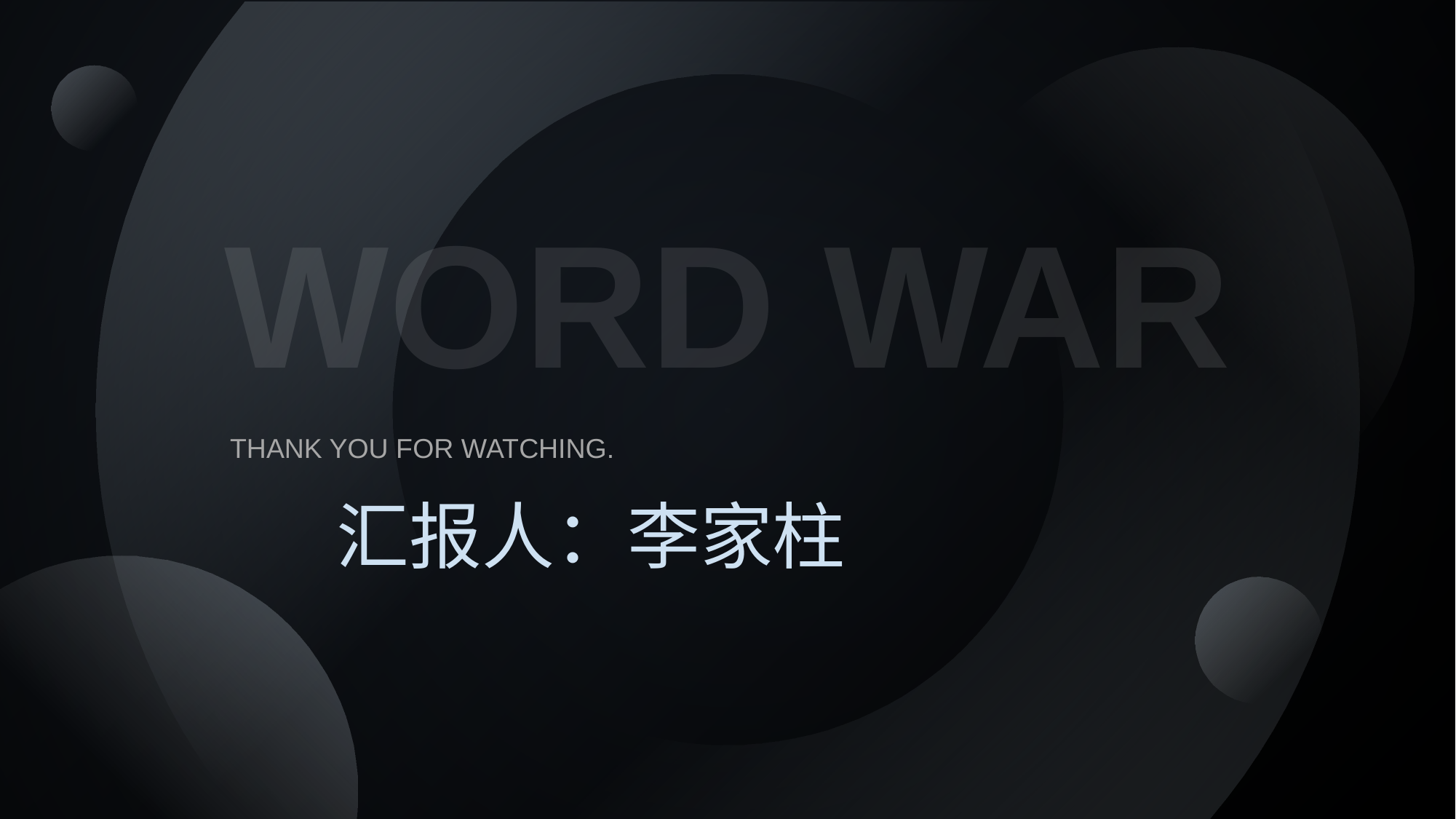

WORD WAR
ThANK YOU FOR WATCHING.
汇报人：李家柱